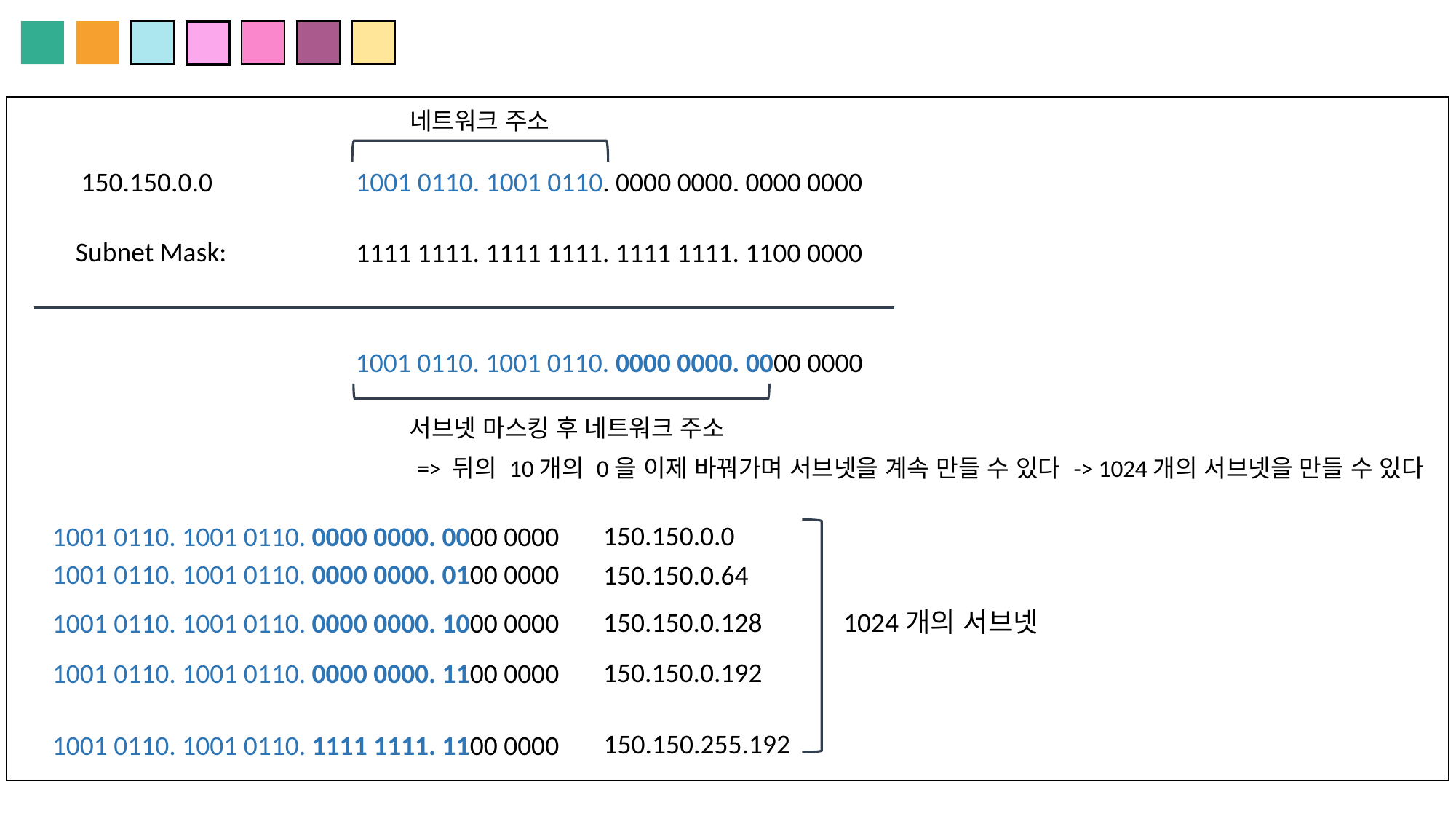

네트워크 주소
150.150.0.0
1001 0110. 1001 0110. 0000 0000. 0000 0000

Subnet Mask:
1111 1111. 1111 1111. 1111 1111. 1100 0000
1001 0110. 1001 0110. 0000 0000. 0000 0000
서브넷 마스킹 후 네트워크 주소
=> 뒤의 10개의 0을 이제 바꿔가며 서브넷을 계속 만들 수 있다 -> 1024개의 서브넷을 만들 수 있다
150.150.0.0
1001 0110. 1001 0110. 0000 0000. 0000 0000

1001 0110. 1001 0110. 0000 0000. 0100 0000
150.150.0.64
150.150.0.128
1024개의 서브넷
1001 0110. 1001 0110. 0000 0000. 1000 0000
150.150.0.192
1001 0110. 1001 0110. 0000 0000. 1100 0000
150.150.255.192
1001 0110. 1001 0110. 1111 1111. 1100 0000